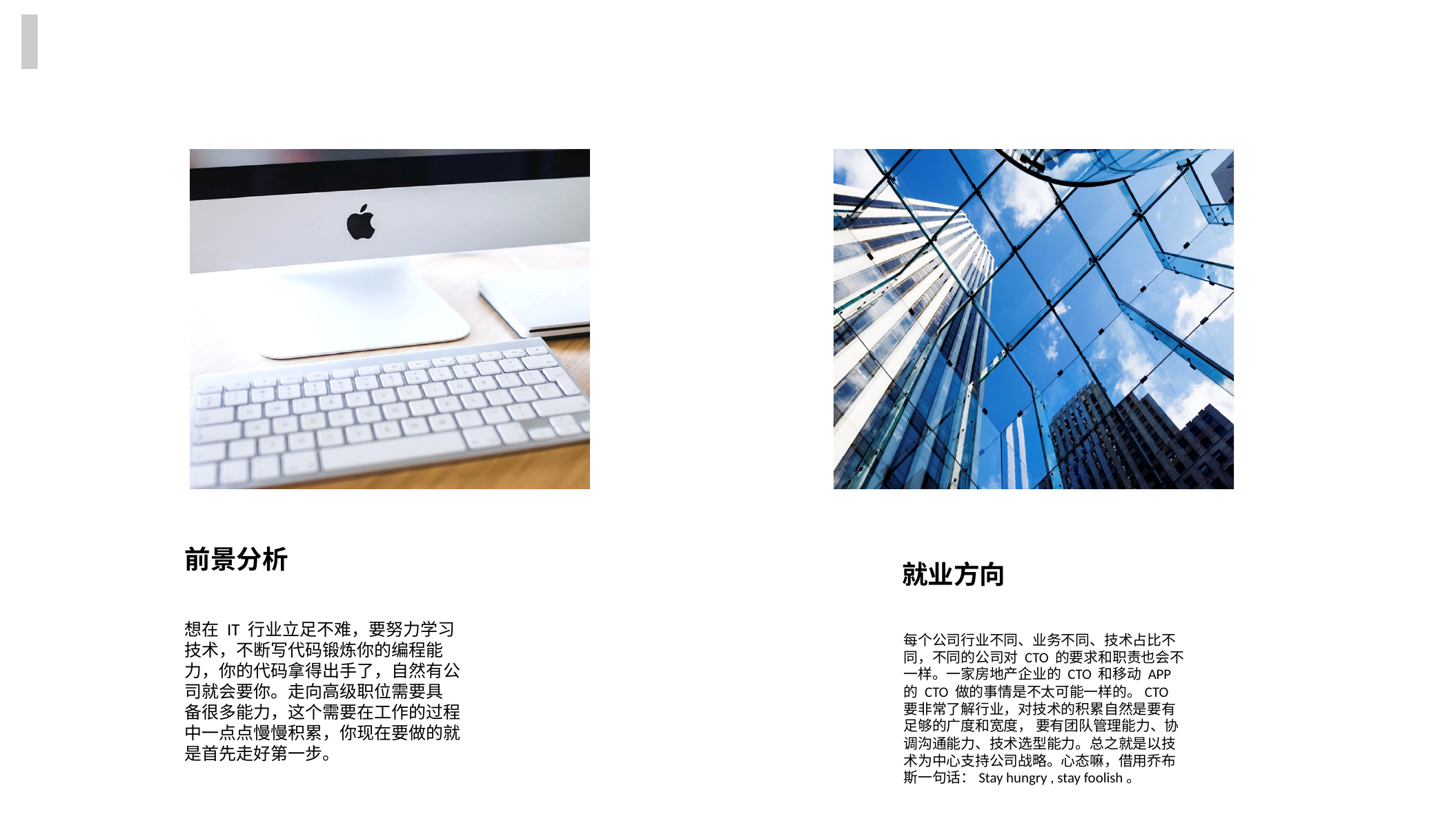

前景分析
就业方向
想在 IT 行业立足不难，要努力学习技术，不断写代码锻炼你的编程能力，你的代码拿得出手了，自然有公司就会要你。走向高级职位需要具
备很多能力，这个需要在工作的过程中一点点慢慢积累，你现在要做的就是首先走好第一步。
每个公司行业不同、业务不同、技术占比不同，不同的公司对 CTO 的要求和职责也会不一样。一家房地产企业的 CTO 和移动 APP 的 CTO 做的事情是不太可能一样的。CTO 要非常了解行业，对技术的积累自然是要有足够的广度和宽度， 要有团队管理能力、协调沟通能力、技术选型能力。总之就是以技术为中心支持公司战略。心态嘛，借用乔布斯一句话：Stay hungry , stay foolish。